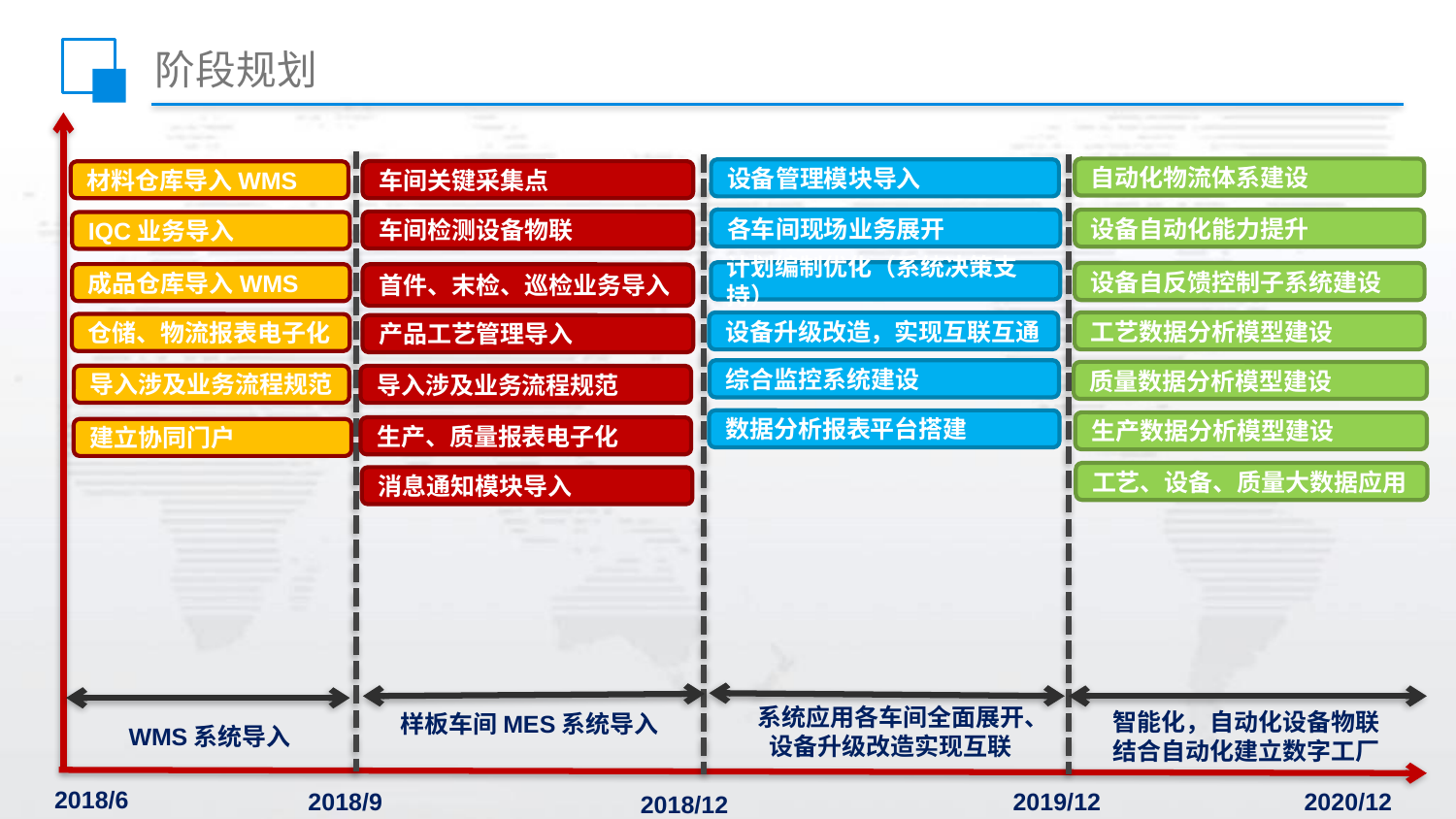

# 阶段规划
自动化物流体系建设
设备管理模块导入
车间关键采集点
材料仓库导入WMS
各车间现场业务展开
设备自动化能力提升
车间检测设备物联
IQC业务导入
计划编制优化（系统决策支持）
设备自反馈控制子系统建设
成品仓库导入WMS
首件、末检、巡检业务导入
设备升级改造，实现互联互通
工艺数据分析模型建设
仓储、物流报表电子化
产品工艺管理导入
综合监控系统建设
质量数据分析模型建设
导入涉及业务流程规范
导入涉及业务流程规范
数据分析报表平台搭建
生产数据分析模型建设
生产、质量报表电子化
建立协同门户
工艺、设备、质量大数据应用
消息通知模块导入
系统应用各车间全面展开、设备升级改造实现互联
智能化，自动化设备物联
结合自动化建立数字工厂
样板车间MES系统导入
WMS系统导入
2018/6
2018/9
2019/12
2020/12
2018/12